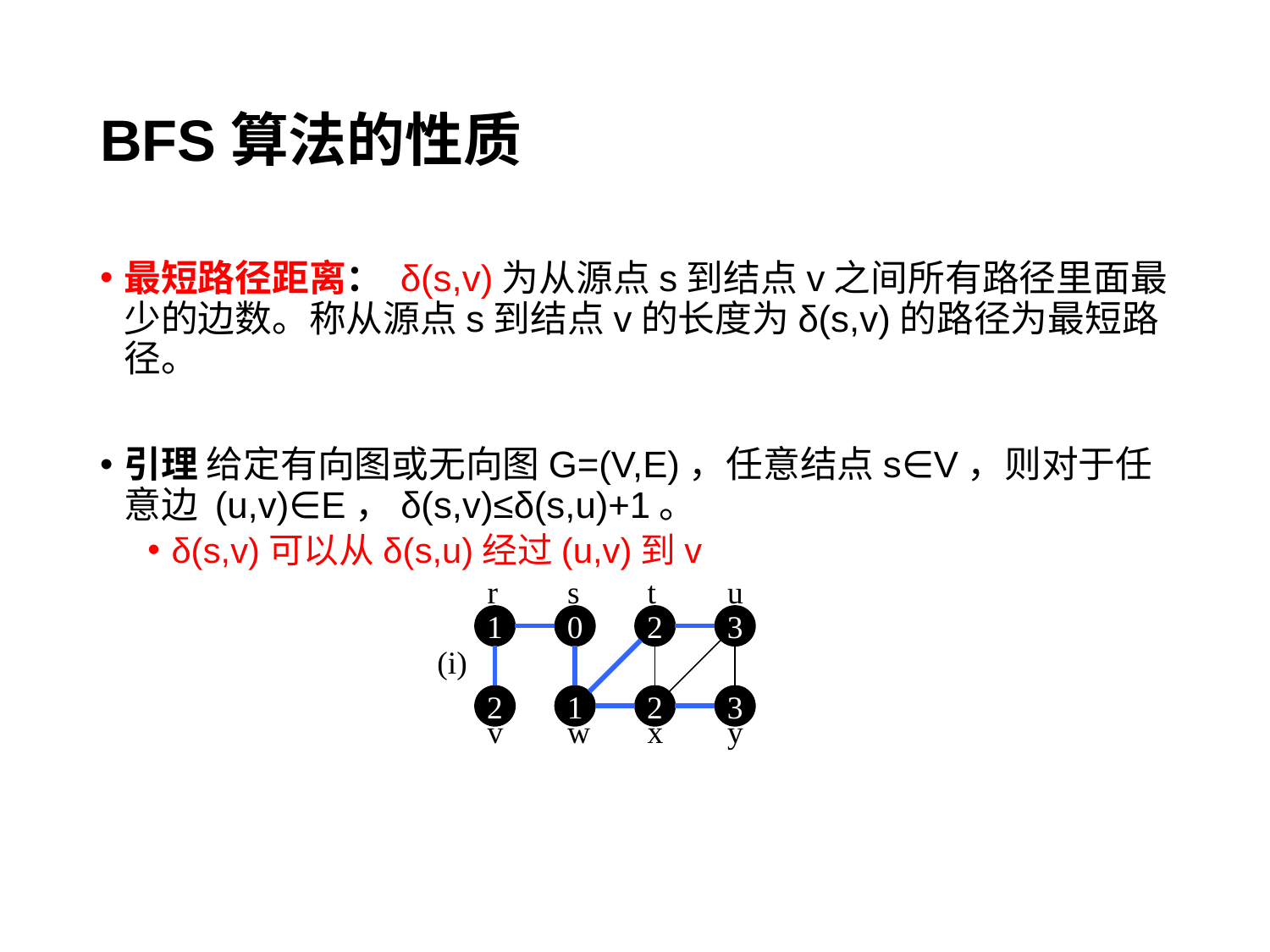

# BFS算法的性质
最短路径距离： δ(s,v)为从源点s到结点v之间所有路径里面最少的边数。称从源点s到结点v的长度为δ(s,v)的路径为最短路径。

引理 给定有向图或无向图G=(V,E)，任意结点s∈V，则对于任意边 (u,v)∈E，δ(s,v)≤δ(s,u)+1。
δ(s,v)可以从δ(s,u)经过(u,v)到v

r
s
t
u
1
0
2
3
(i)
2
1
2
3
v
w
x
y